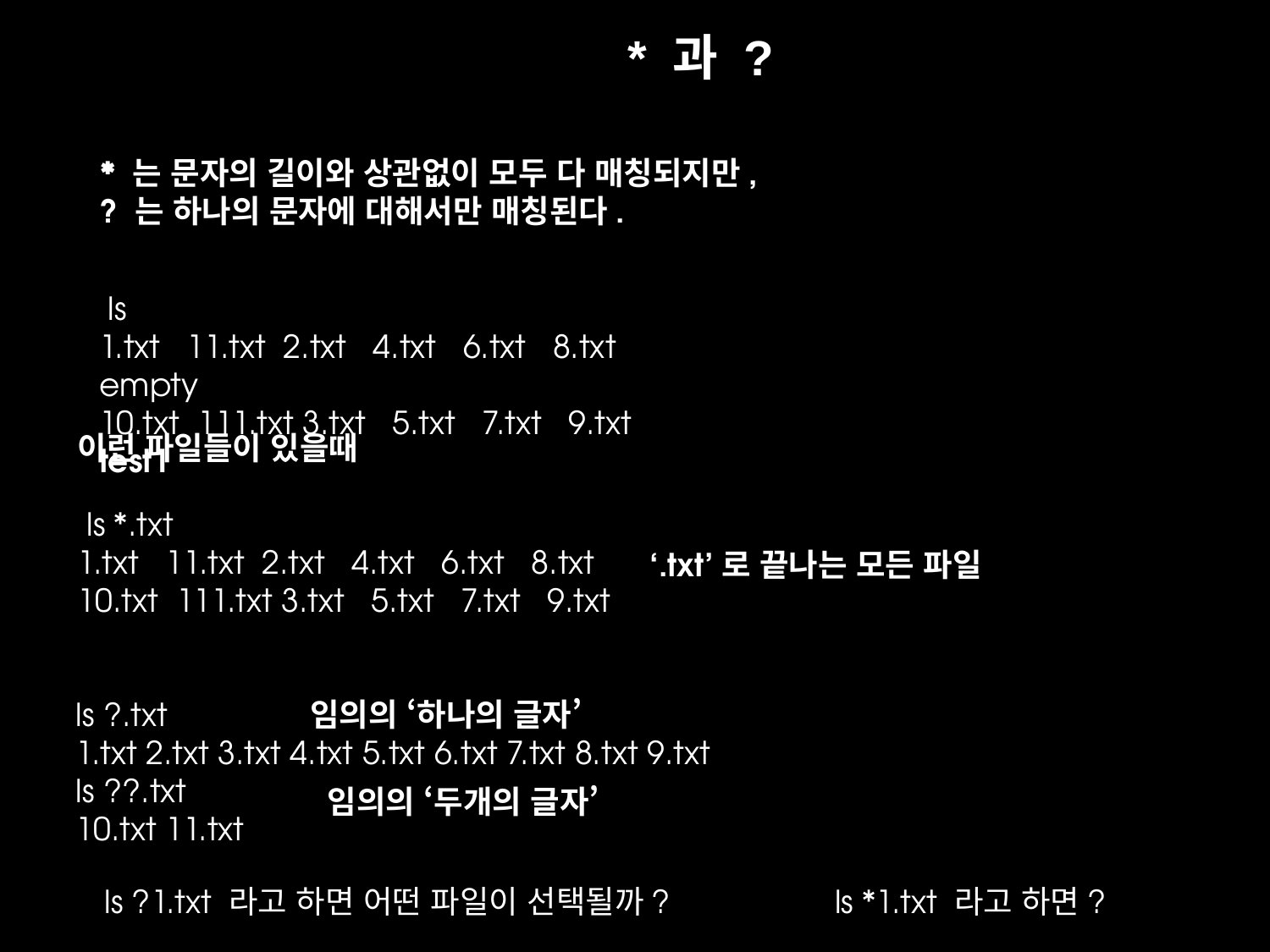

* 과 ?
* 는 문자의 길이와 상관없이 모두 다 매칭되지만,
? 는 하나의 문자에 대해서만 매칭된다.
 ls
1.txt   11.txt  2.txt   4.txt   6.txt   8.txt   empty
10.txt  111.txt 3.txt   5.txt   7.txt   9.txt   test1

이런 파일들이 있을때

 ls *.txt
1.txt   11.txt  2.txt   4.txt   6.txt   8.txt
10.txt  111.txt 3.txt   5.txt   7.txt   9.txt
‘.txt’로 끝나는 모든 파일
ls ?.txt
1.txt 2.txt 3.txt 4.txt 5.txt 6.txt 7.txt 8.txt 9.txt
ls ??.txt
10.txt 11.txt

임의의 ‘하나의 글자’
임의의 ‘두개의 글자’
 ls ?1.txt 라고 하면 어떤 파일이 선택될까?
 ls *1.txt 라고 하면?